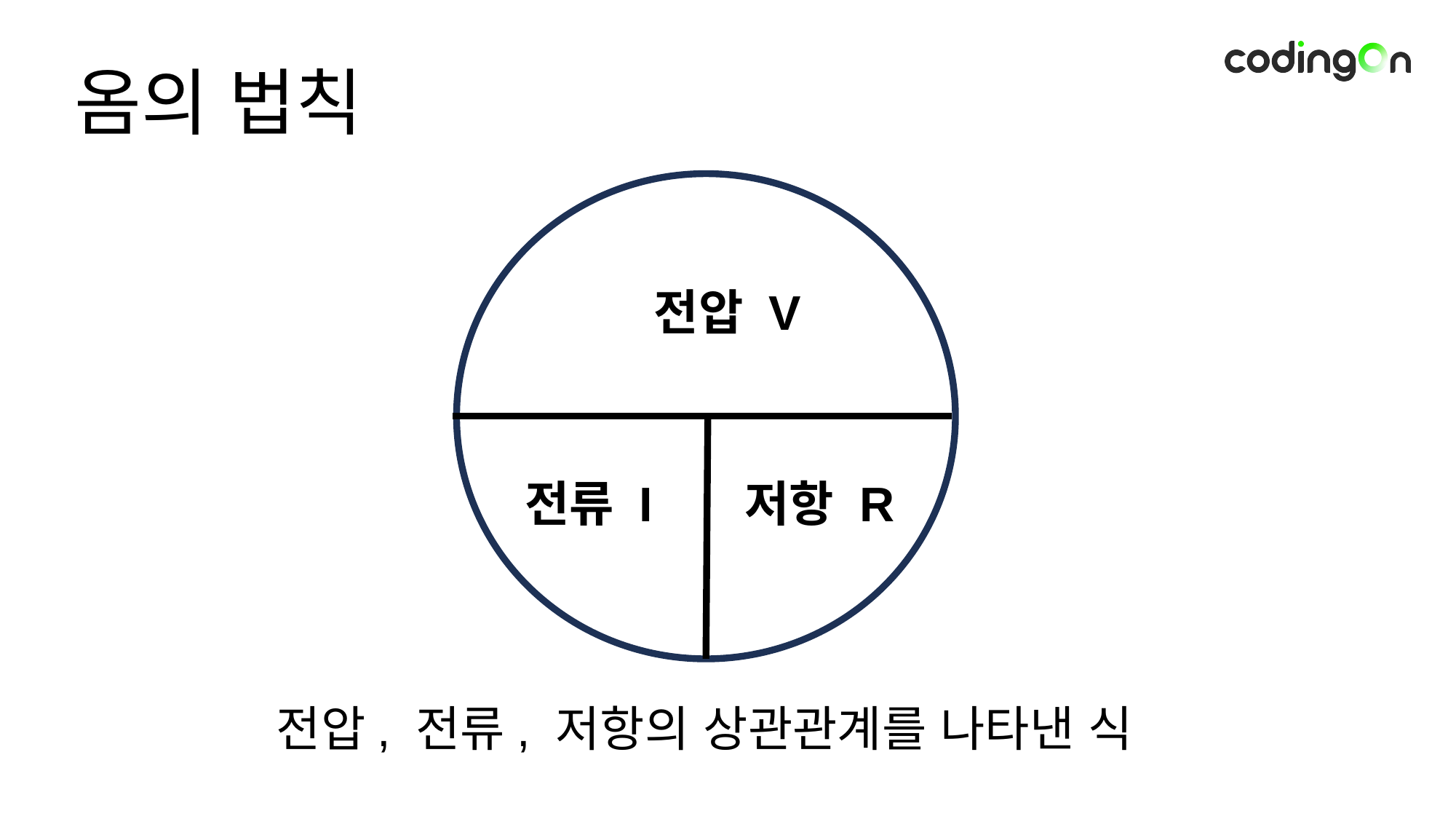

# 옴의 법칙

전압 V
전류 I
저항 R
전압, 전류, 저항의 상관관계를 나타낸 식